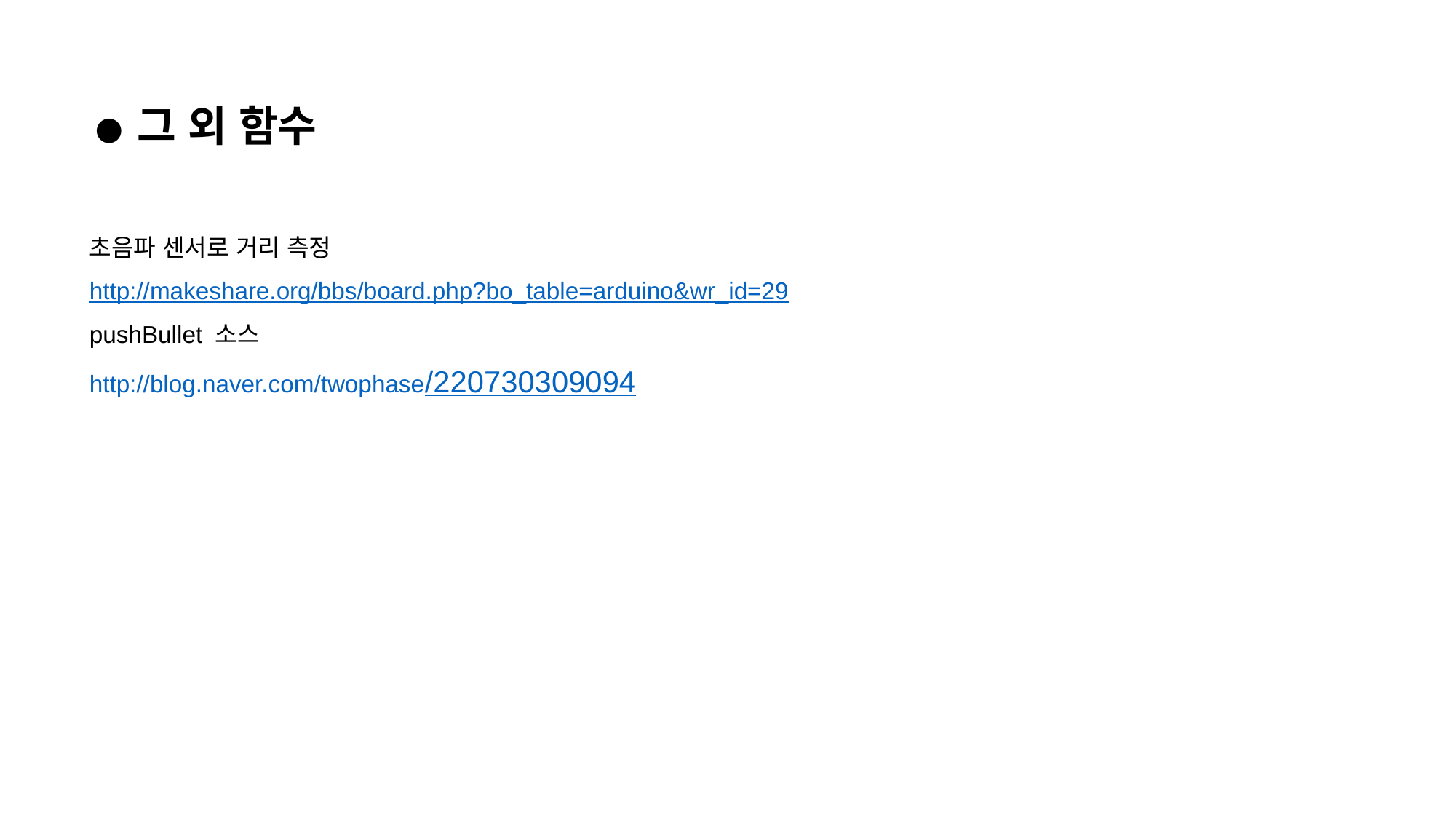

● 그 외 함수

초음파 센서로 거리 측정
http://makeshare.org/bbs/board.php?bo_table=arduino&wr_id=29
pushBullet 소스
http://blog.naver.com/twophase/220730309094